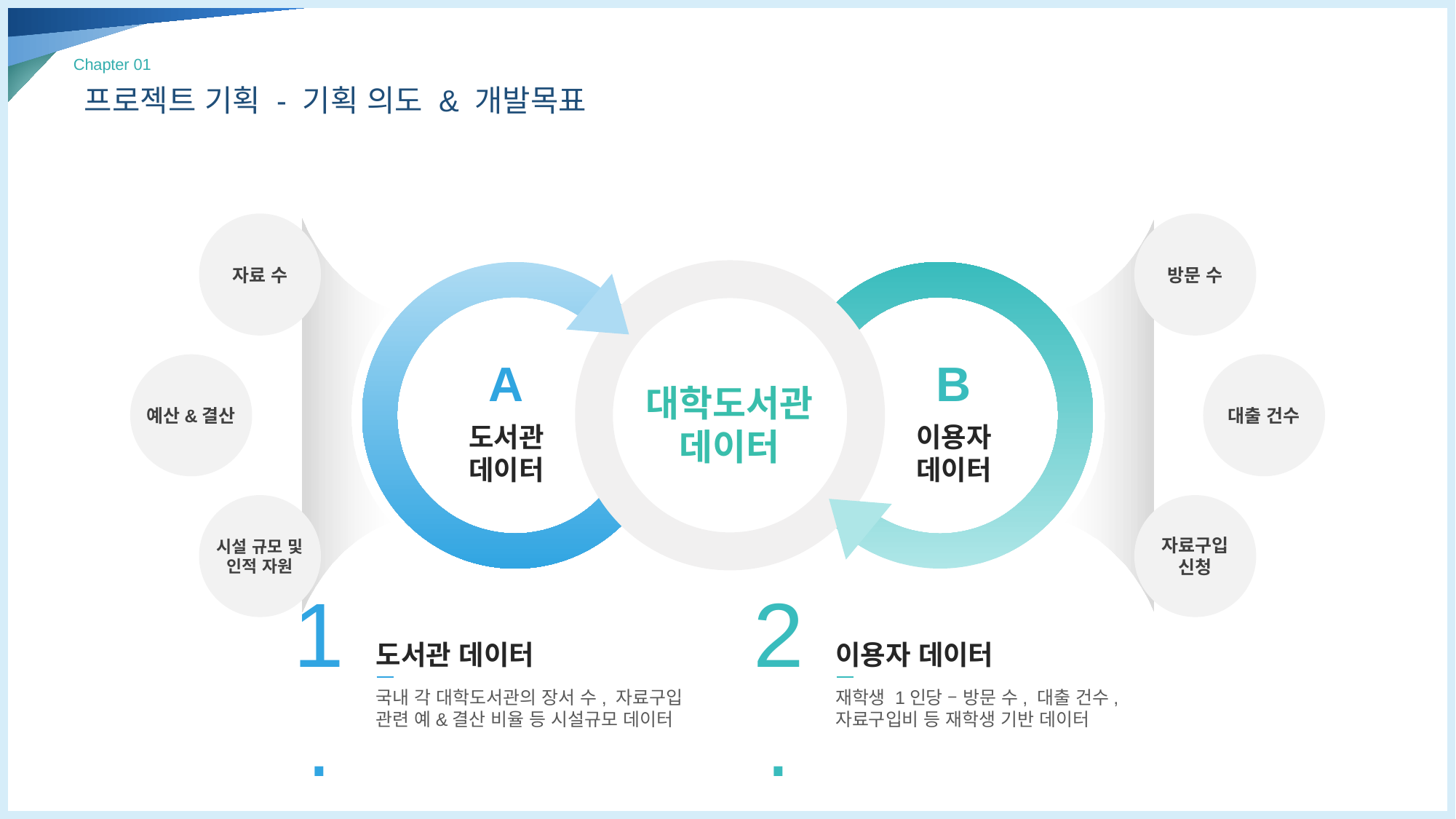

Chapter 01
프로젝트 기획 - 기획 의도 & 개발목표
자료 수
방문 수

B
이용자
데이터
대학도서관
데이터
도서관
데이터

A
예산&결산
대출 건수

시설 규모 및
인적 자원
자료구입
신청
1.
2.
도서관 데이터
이용자 데이터
국내 각 대학도서관의 장서 수, 자료구입 관련 예&결산 비율 등 시설규모 데이터
재학생 1인당 – 방문 수, 대출 건수,
자료구입비 등 재학생 기반 데이터